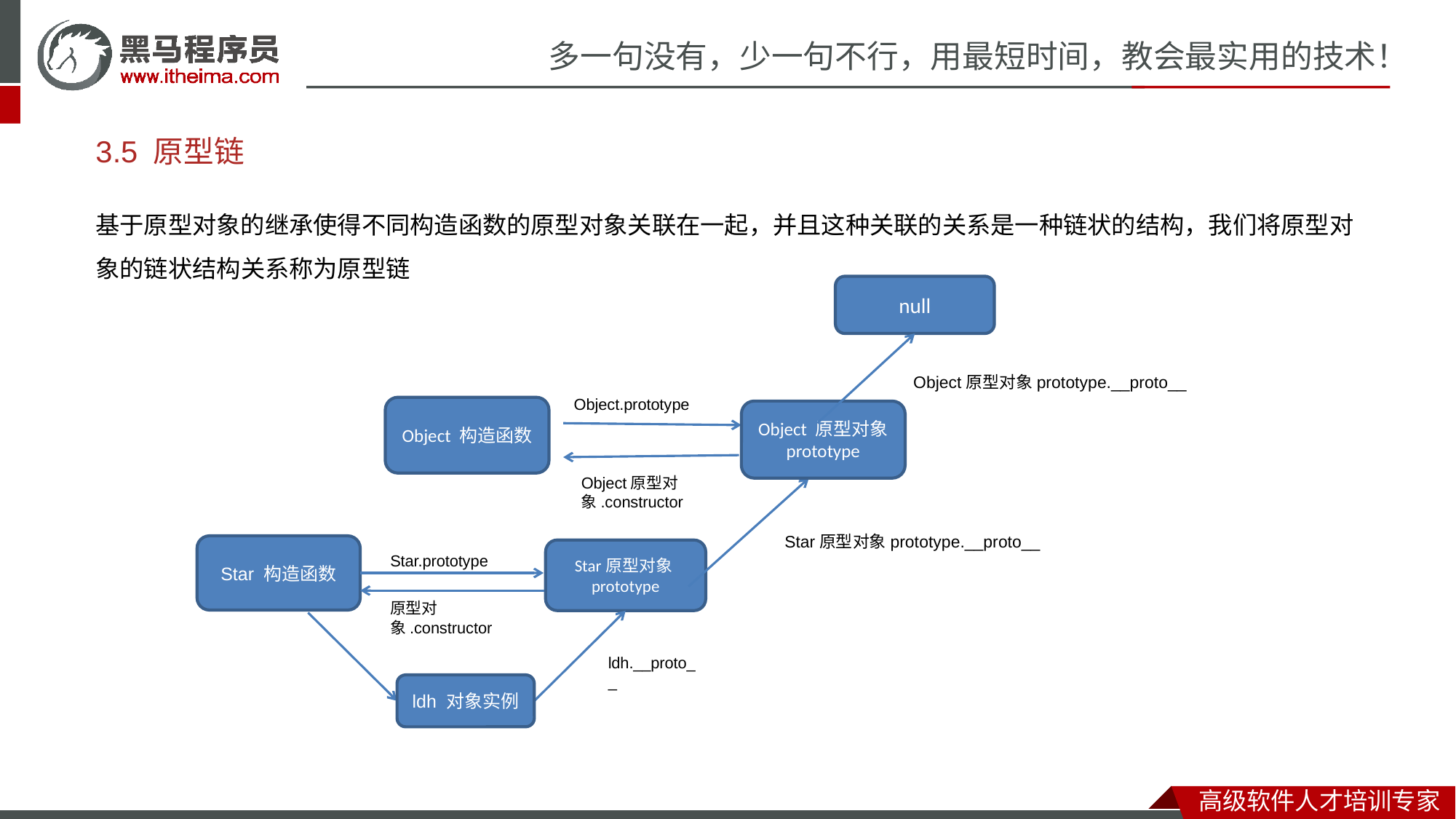

# 3.5 原型链
基于原型对象的继承使得不同构造函数的原型对象关联在一起，并且这种关联的关系是一种链状的结构，我们将原型对象的链状结构关系称为原型链
null
Object原型对象prototype.__proto__
Object.prototype
Object 构造函数
Object 原型对象
prototype
Object原型对象.constructor
Star原型对象prototype.__proto__
Star 构造函数
Star原型对象prototype
Star.prototype
原型对象.constructor
ldh.__proto__
ldh 对象实例